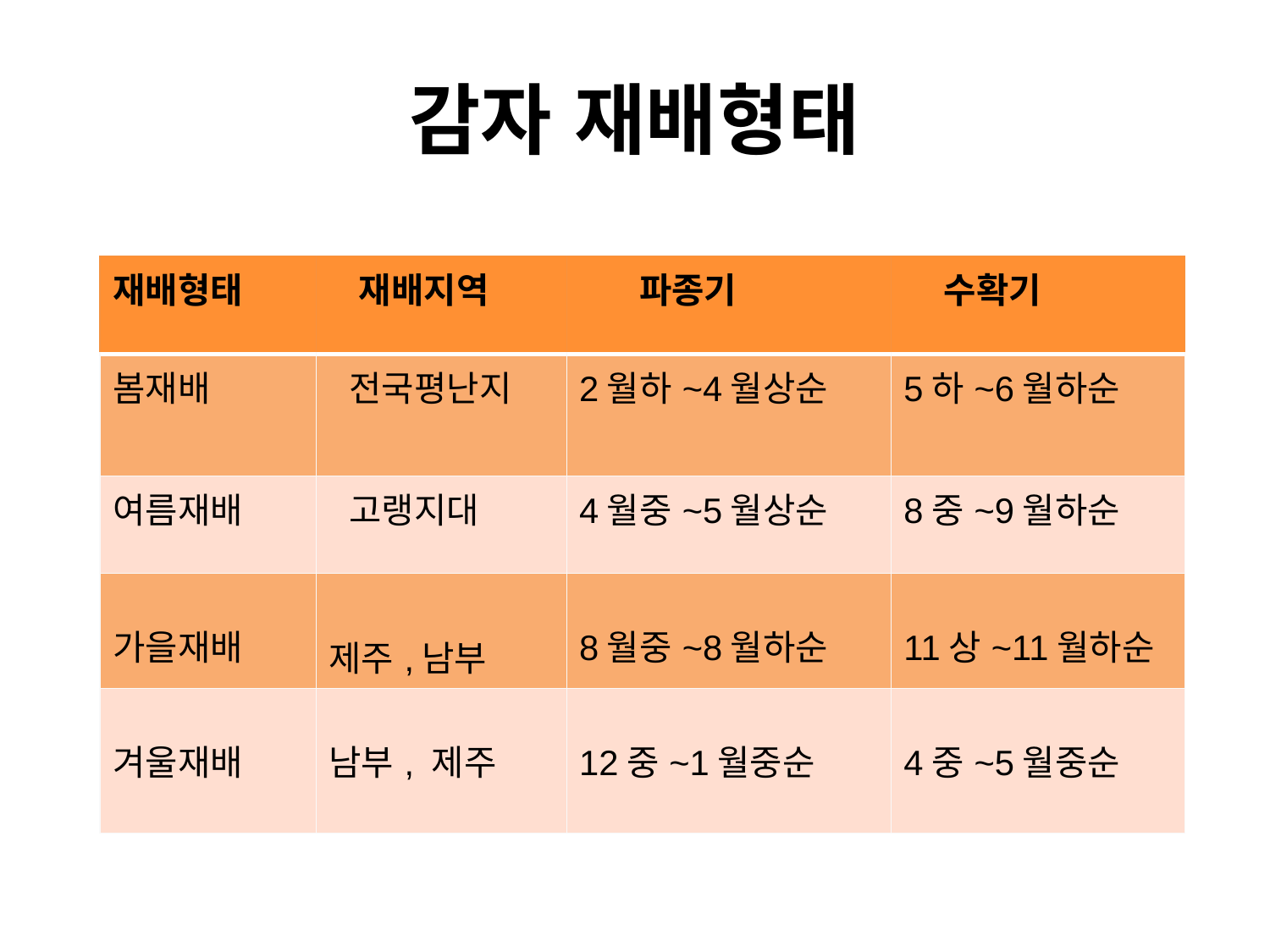

# 감자 재배형태

| 재배형태 | 재배지역 | 파종기 | 수확기 |
| --- | --- | --- | --- |
| 봄재배 | 전국평난지 | 2월하~4월상순 | 5하~6월하순 |
| 여름재배 | 고랭지대 | 4월중~5월상순 | 8중~9월하순 |
| 가을재배 | 제주,남부 | 8월중~8월하순 | 11상~11월하순 |
| 겨울재배 | 남부, 제주 | 12중~1월중순 | 4중~5월중순 |